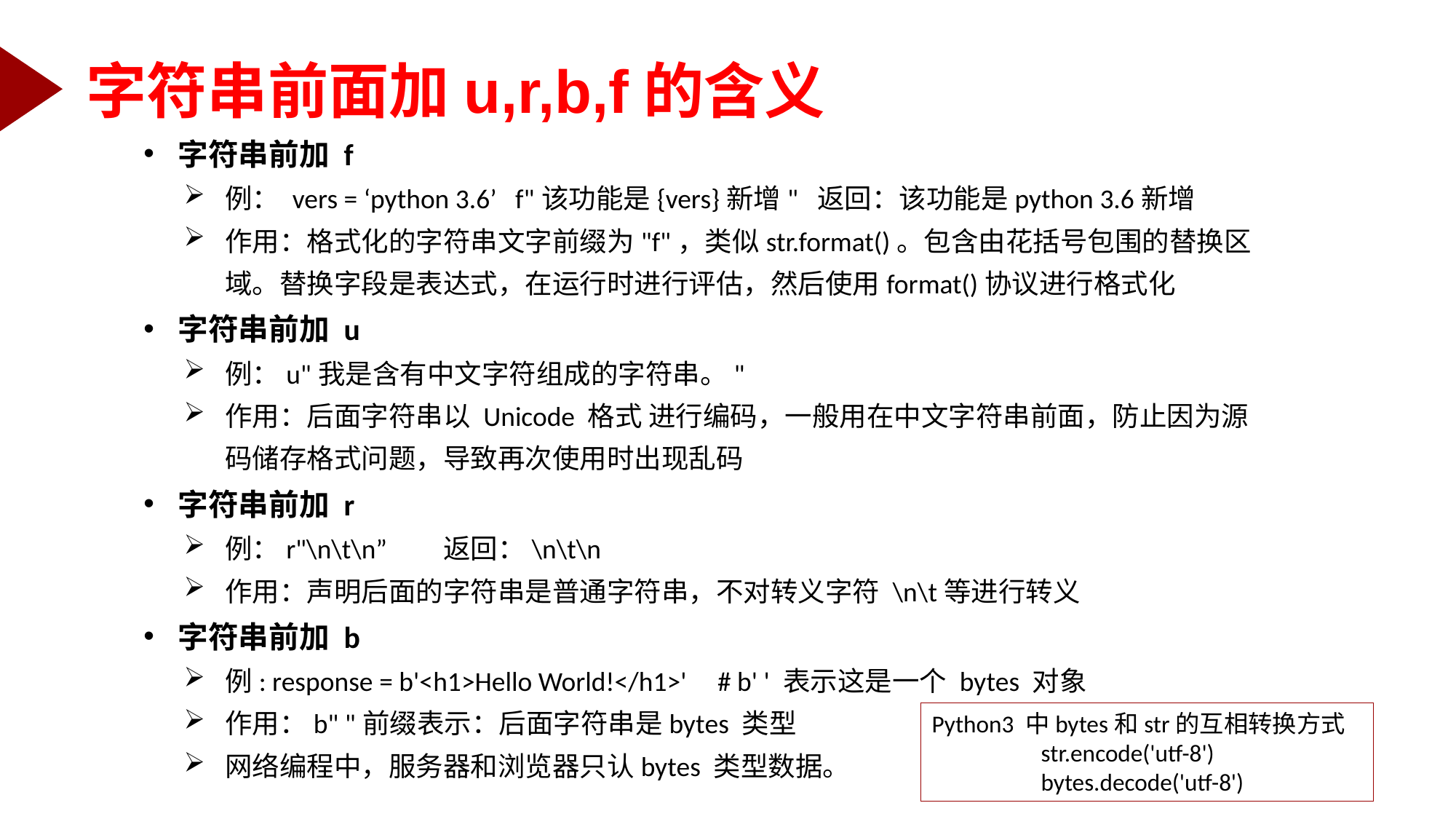

字符串前面加u,r,b,f的含义

字符串前加 f
例： vers = ‘python 3.6’   f"该功能是{vers}新增"  返回：该功能是python 3.6新增
作用：格式化的字符串文字前缀为"f"，类似str.format()。包含由花括号包围的替换区域。替换字段是表达式，在运行时进行评估，然后使用format()协议进行格式化
字符串前加 u
例：u"我是含有中文字符组成的字符串。"
作用：后面字符串以 Unicode 格式 进行编码，一般用在中文字符串前面，防止因为源码储存格式问题，导致再次使用时出现乱码
字符串前加 r
例：r"\n\t\n”	返回：\n\t\n
作用：声明后面的字符串是普通字符串，不对转义字符 \n\t等进行转义
字符串前加 b
例: response = b'<h1>Hello World!</h1>'     # b' ' 表示这是一个 bytes 对象
作用：b" "前缀表示：后面字符串是bytes 类型
网络编程中，服务器和浏览器只认bytes 类型数据。
Python3 中bytes和str的互相转换方式
	str.encode('utf-8')
	bytes.decode('utf-8')